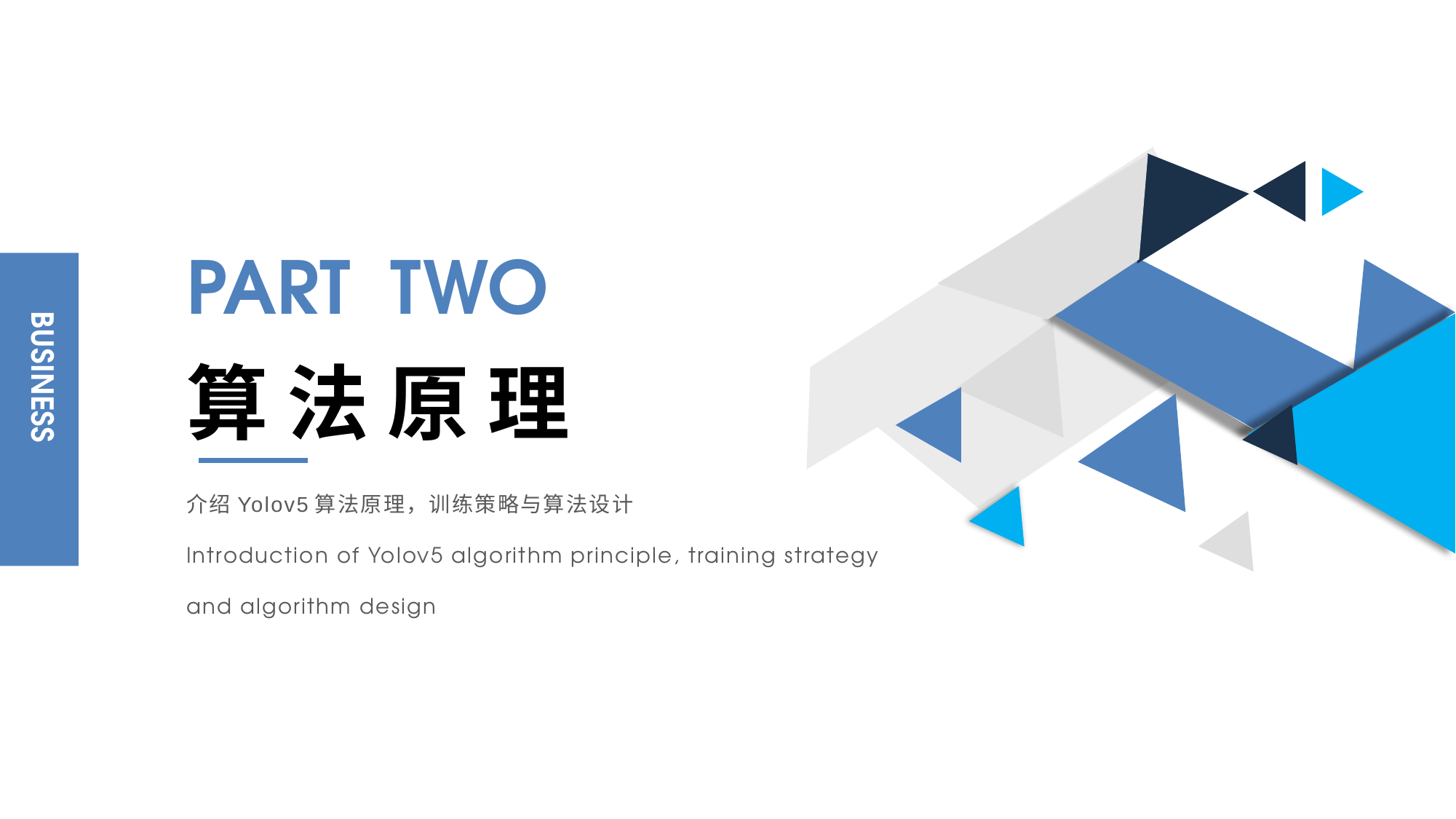

PART  TWO

BUSINESS

算 法 原 理

介绍Yolov5算法原理，训练策略与算法设计
Introduction of Yolov5 algorithm principle, training strategy and algorithm design